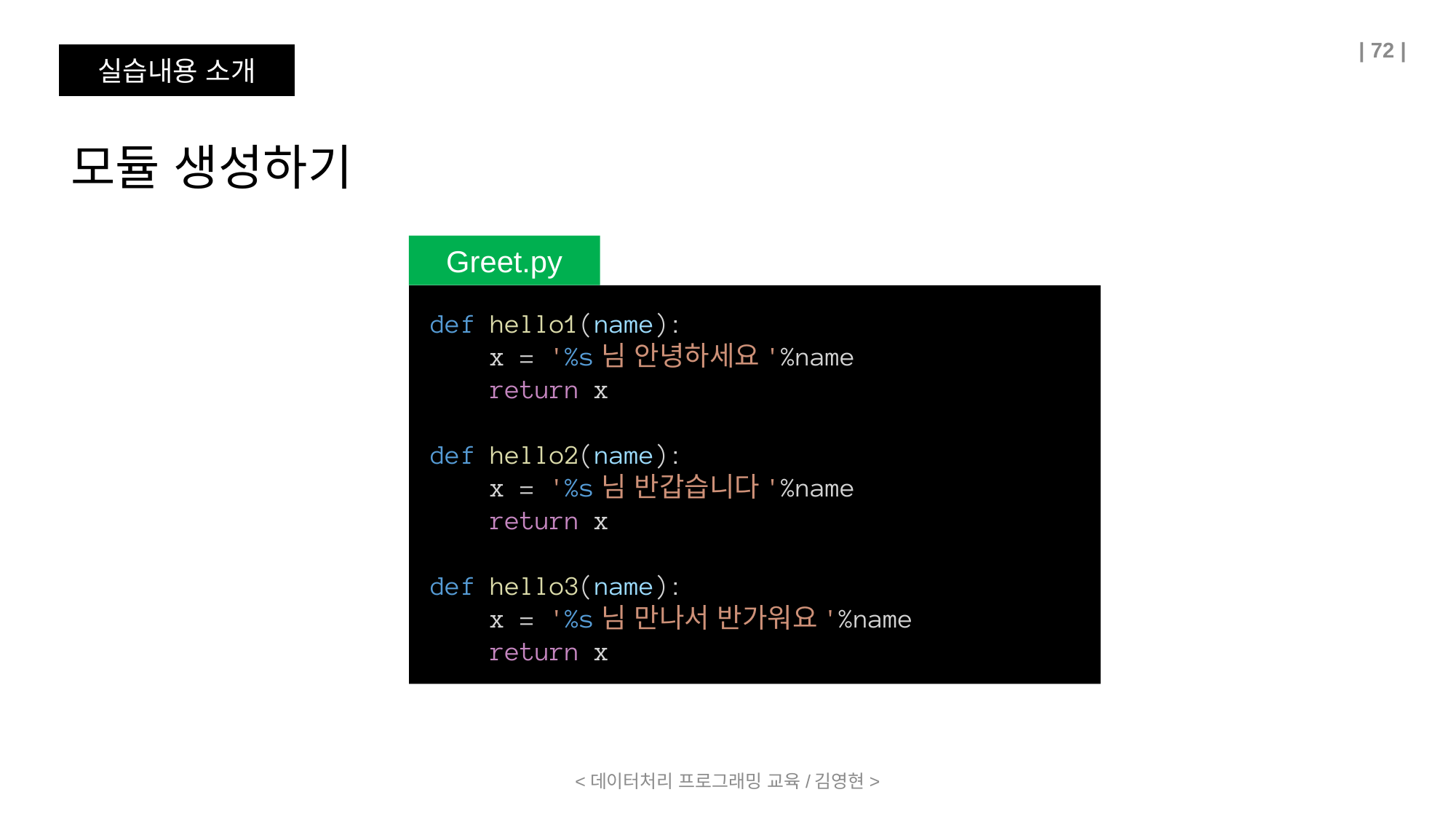

| 72 |
실습내용 소개
모듈 생성하기
Greet.py

def hello1(name):
    x = '%s님 안녕하세요'%name
    return x
def hello2(name):
    x = '%s님 반갑습니다'%name
    return x

def hello3(name):
    x = '%s님 만나서 반가워요'%name
    return x
<데이터처리 프로그래밍 교육/김영현>